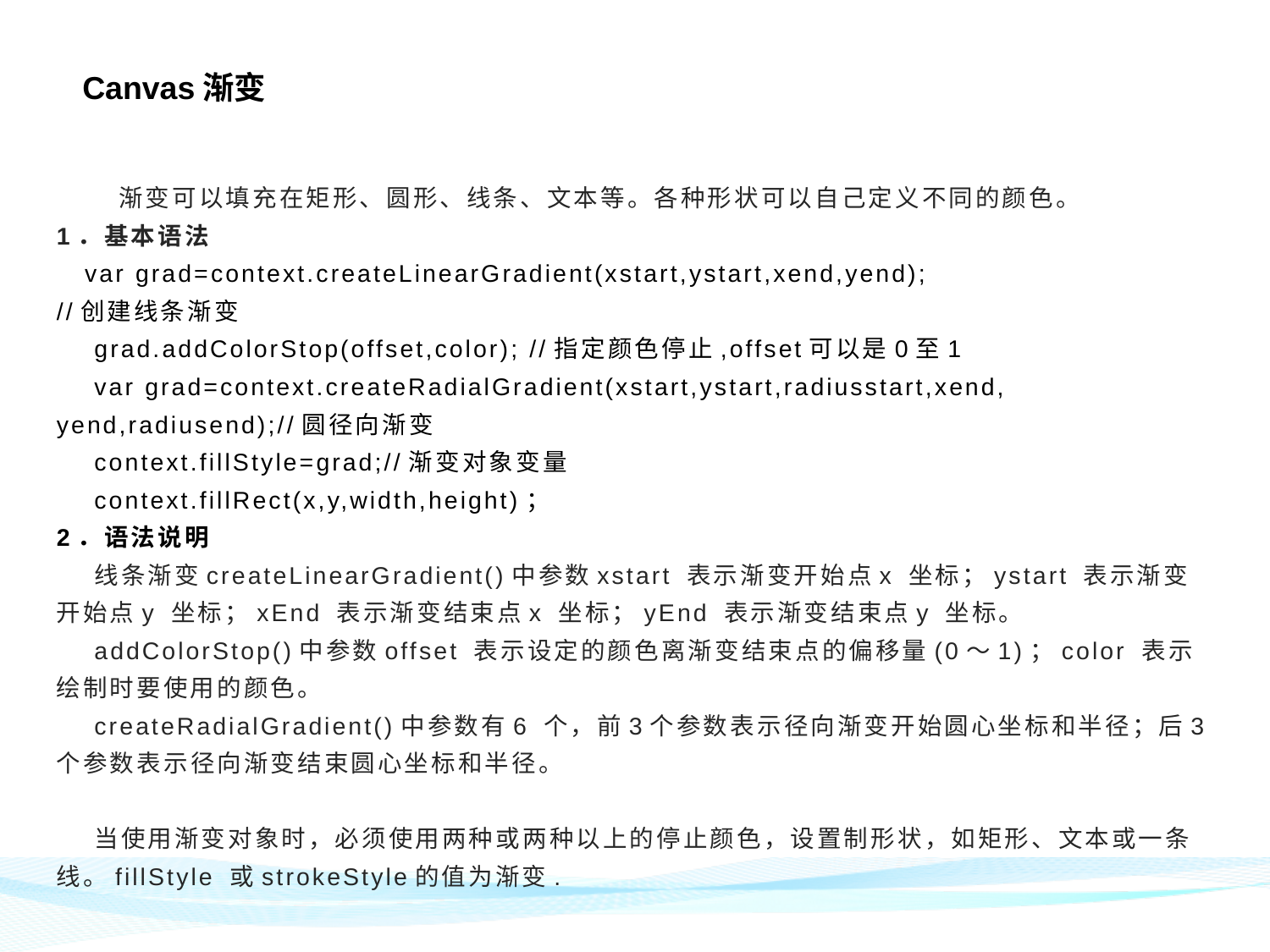

# Canvas渐变
       渐变可以填充在矩形、圆形、线条、文本等。各种形状可以自己定义不同的颜色。
1．基本语法
   var grad=context.createLinearGradient(xstart,ystart,xend,yend);
//创建线条渐变
    grad.addColorStop(offset,color); //指定颜色停止,offset可以是0至1
    var grad=context.createRadialGradient(xstart,ystart,radiusstart,xend,
yend,radiusend);//圆径向渐变
    context.fillStyle=grad;//渐变对象变量
    context.fillRect(x,y,width,height)；
2．语法说明
    线条渐变createLinearGradient()中参数xstart 表示渐变开始点x 坐标；ystart 表示渐变开始点y 坐标；xEnd 表示渐变结束点x 坐标；yEnd 表示渐变结束点y 坐标。
    addColorStop()中参数offset 表示设定的颜色离渐变结束点的偏移量(0～1)；color 表示绘制时要使用的颜色。
    createRadialGradient()中参数有6 个，前3个参数表示径向渐变开始圆心坐标和半径；后3 个参数表示径向渐变结束圆心坐标和半径。

    当使用渐变对象时，必须使用两种或两种以上的停止颜色，设置制形状，如矩形、文本或一条线。fillStyle 或strokeStyle的值为渐变.